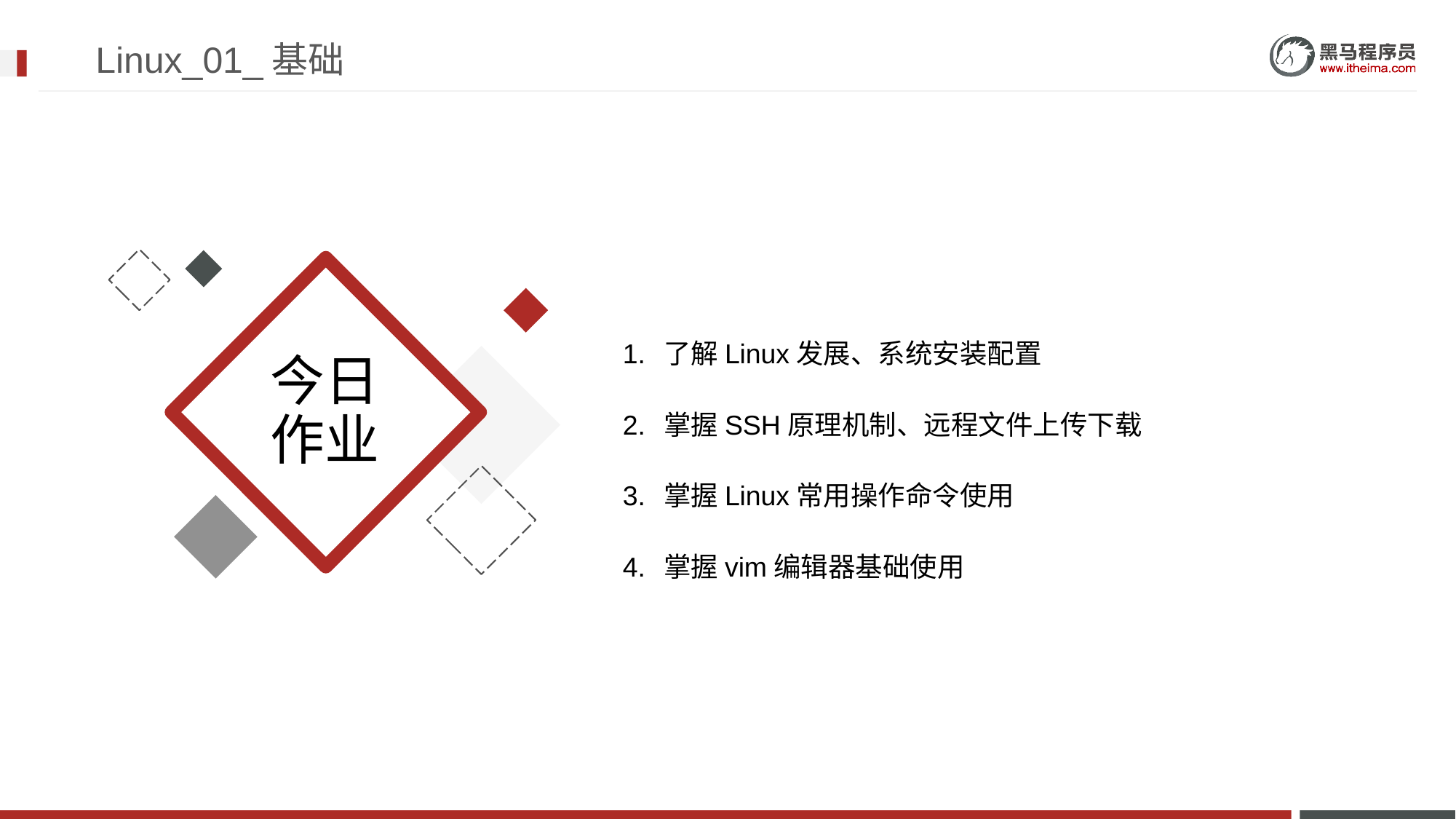

# Linux_01_基础
了解Linux发展、系统安装配置
掌握SSH原理机制、远程文件上传下载
掌握Linux常用操作命令使用
掌握vim编辑器基础使用